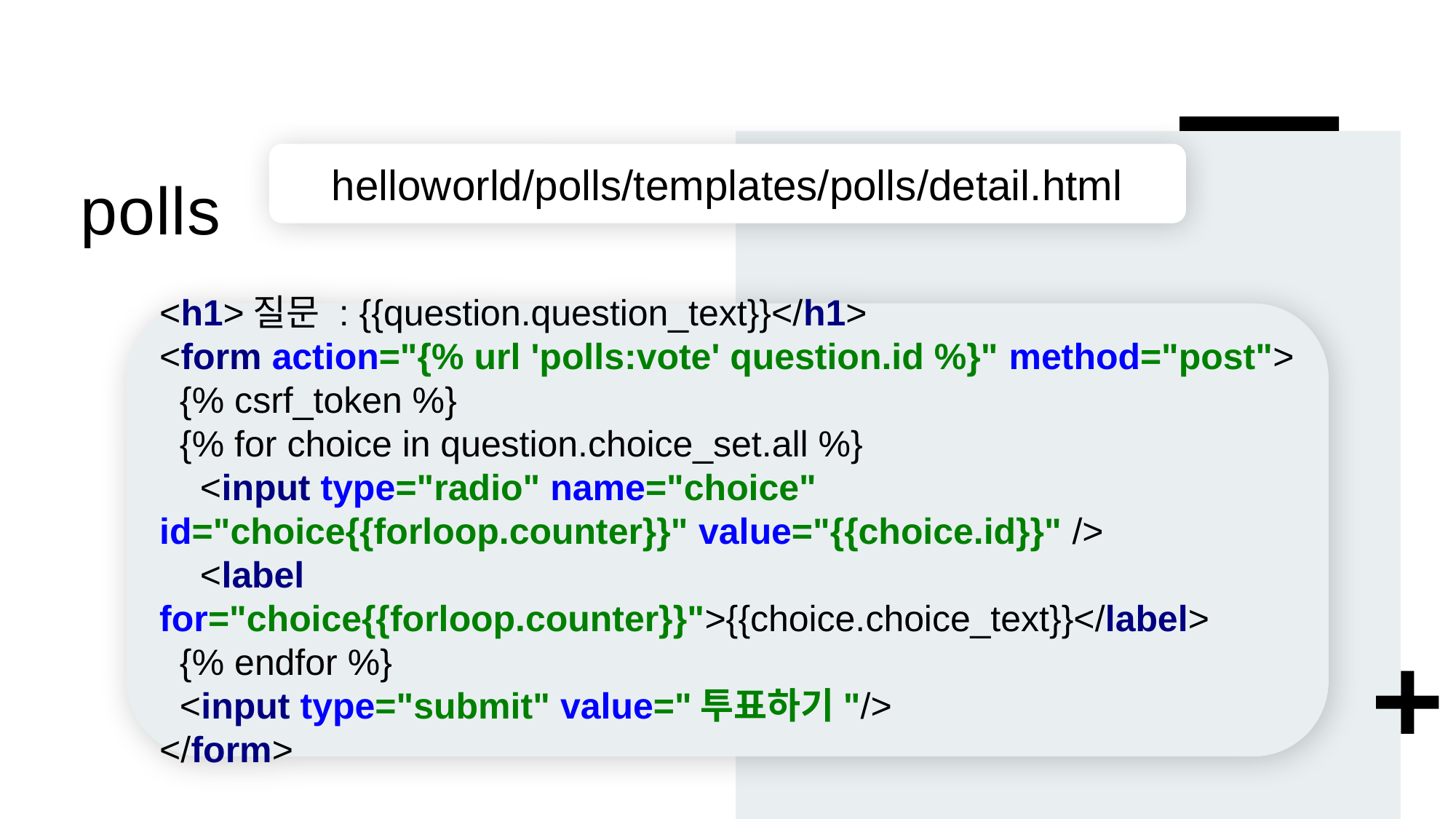

# polls
helloworld/polls/templates/polls/detail.html
<h1>질문 : {{question.question_text}}</h1>
<form action="{% url 'polls:vote' question.id %}" method="post">
  {% csrf_token %}
  {% for choice in question.choice_set.all %}
    <input type="radio" name="choice" id="choice{{forloop.counter}}" value="{{choice.id}}" />
    <label for="choice{{forloop.counter}}">{{choice.choice_text}}</label>
  {% endfor %}
  <input type="submit" value="투표하기"/>
</form>